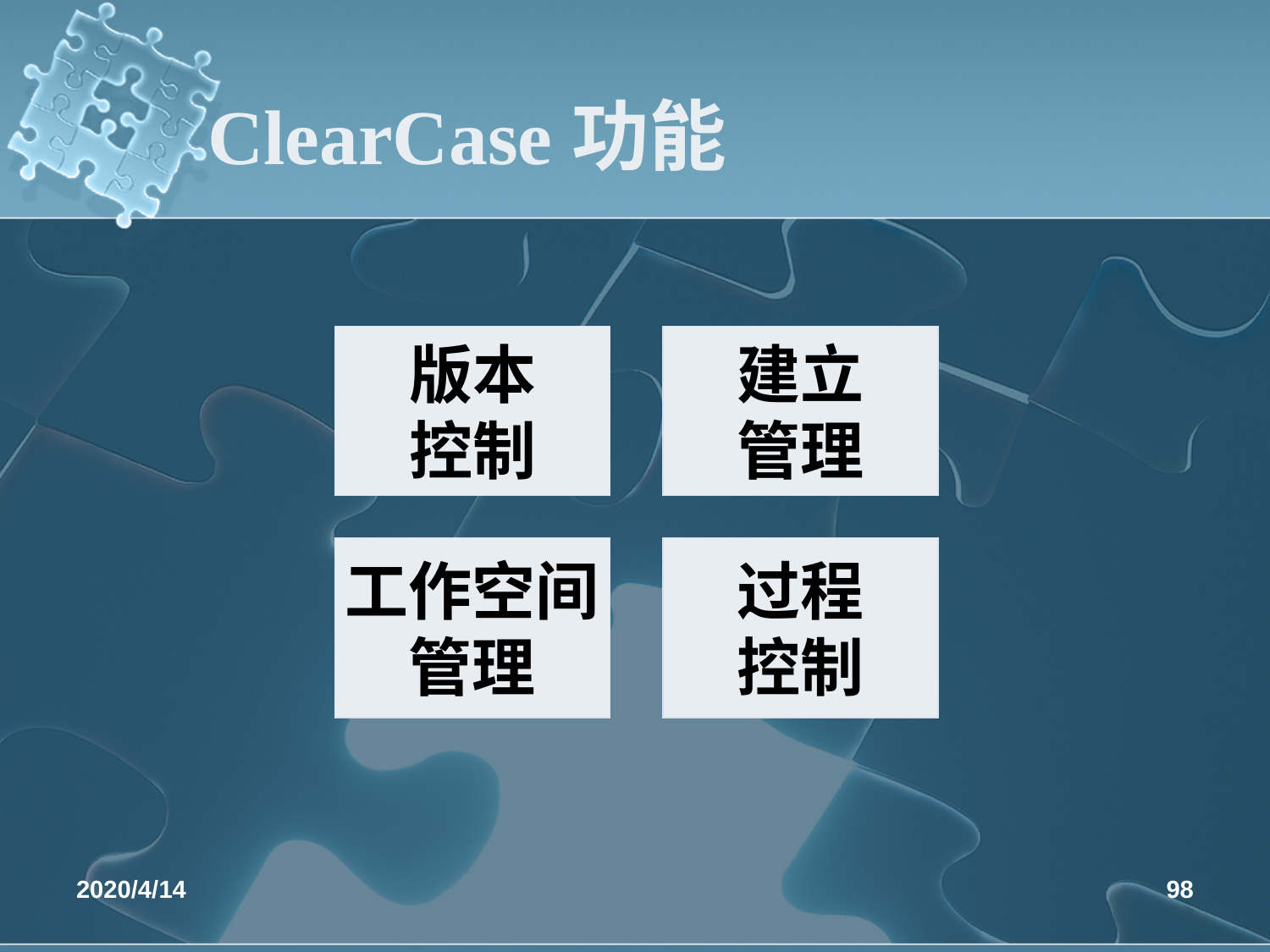

ClearCase功能
版本
控制
建立
管理
工作空间
管理
过程
控制
2020/4/14
98